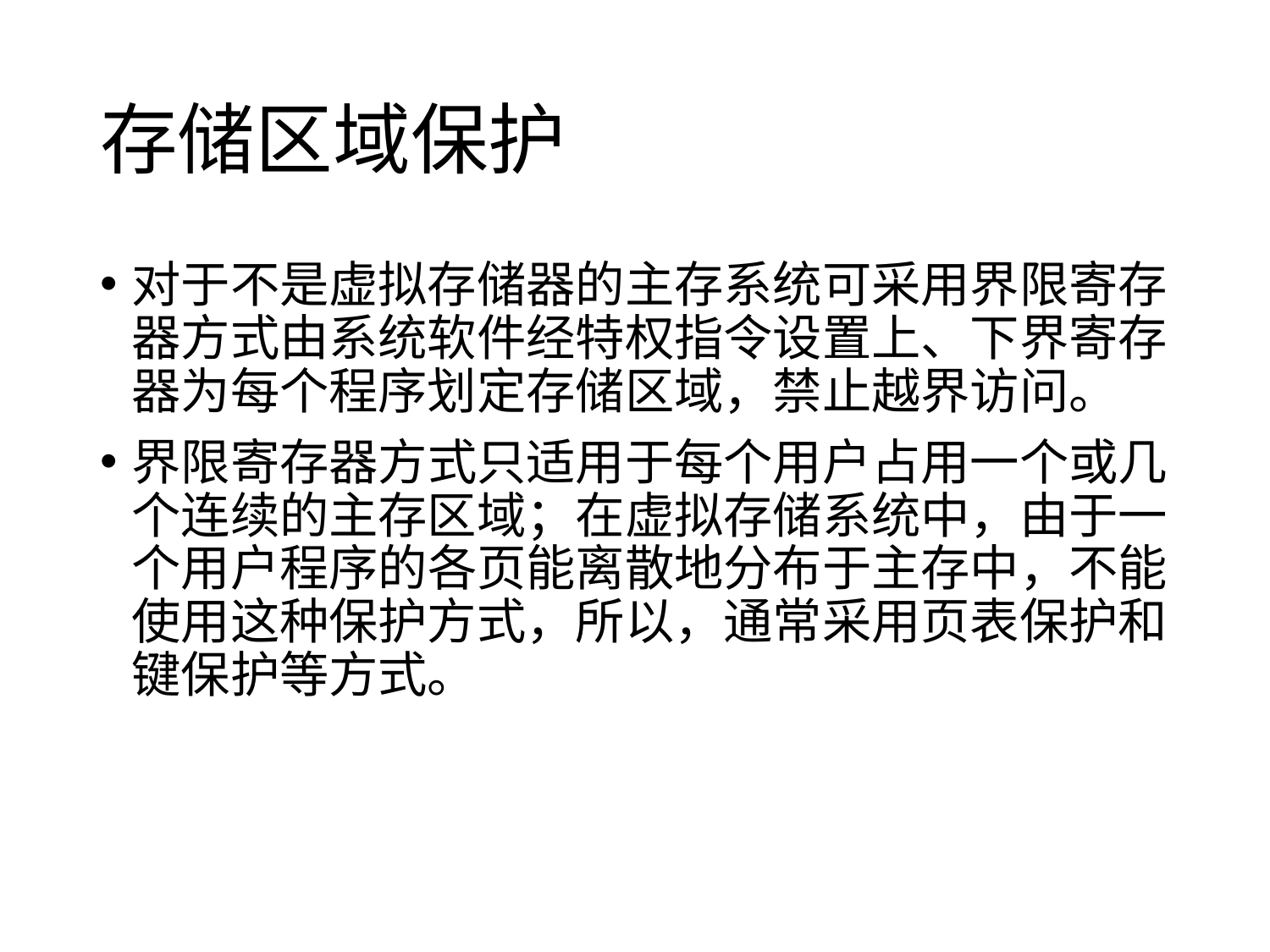

# 存储区域保护
对于不是虚拟存储器的主存系统可采用界限寄存器方式由系统软件经特权指令设置上、下界寄存器为每个程序划定存储区域，禁止越界访问。
界限寄存器方式只适用于每个用户占用一个或几个连续的主存区域；在虚拟存储系统中，由于一个用户程序的各页能离散地分布于主存中，不能使用这种保护方式，所以，通常采用页表保护和键保护等方式。